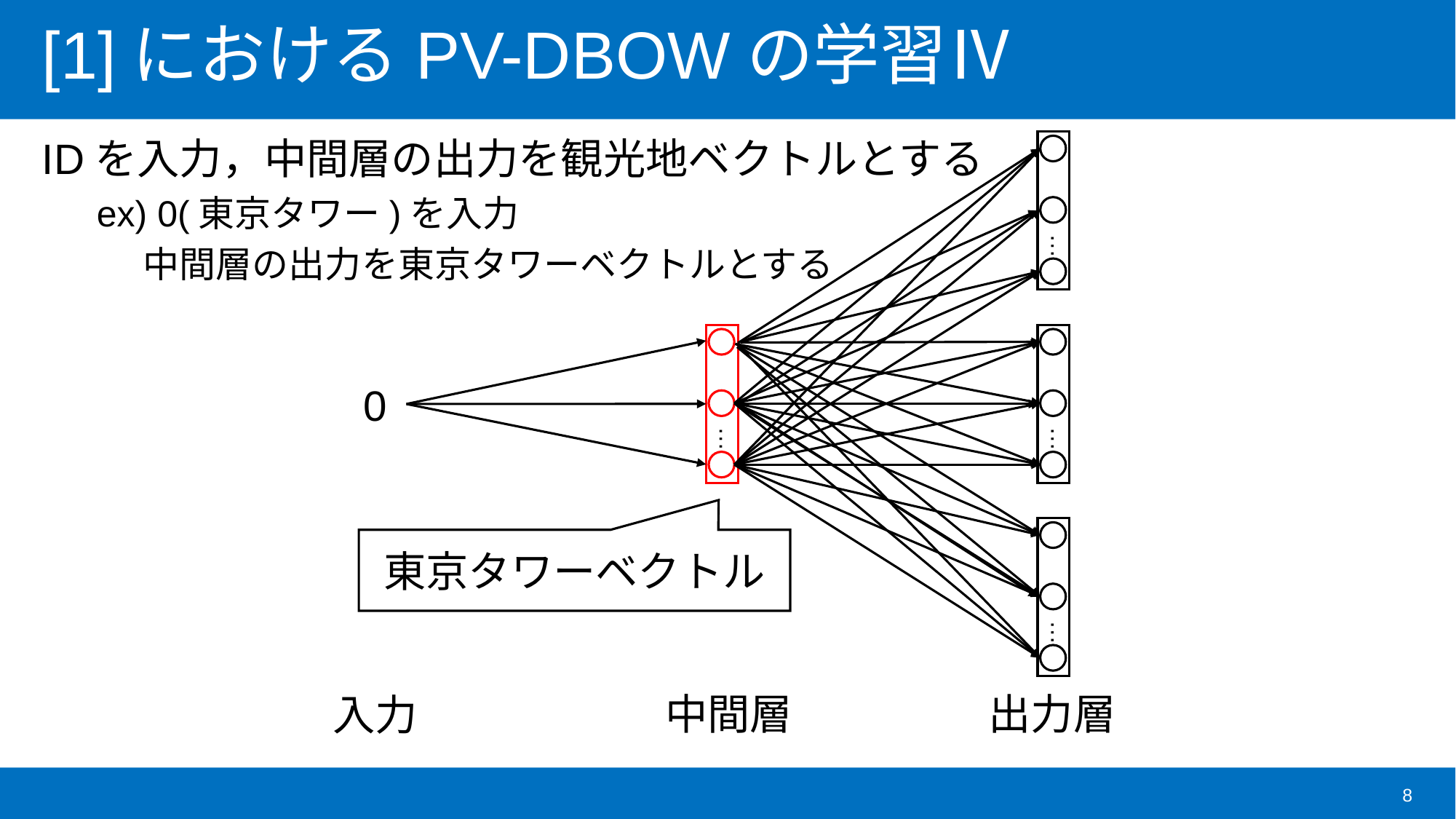

# [1]におけるPV-DBOWの学習Ⅳ
IDを入力，中間層の出力を観光地ベクトルとする
ex) 0(東京タワー)を入力
　 中間層の出力を東京タワーベクトルとする

…

…

…

0

…

東京タワーベクトル
出力層
中間層
入力
8